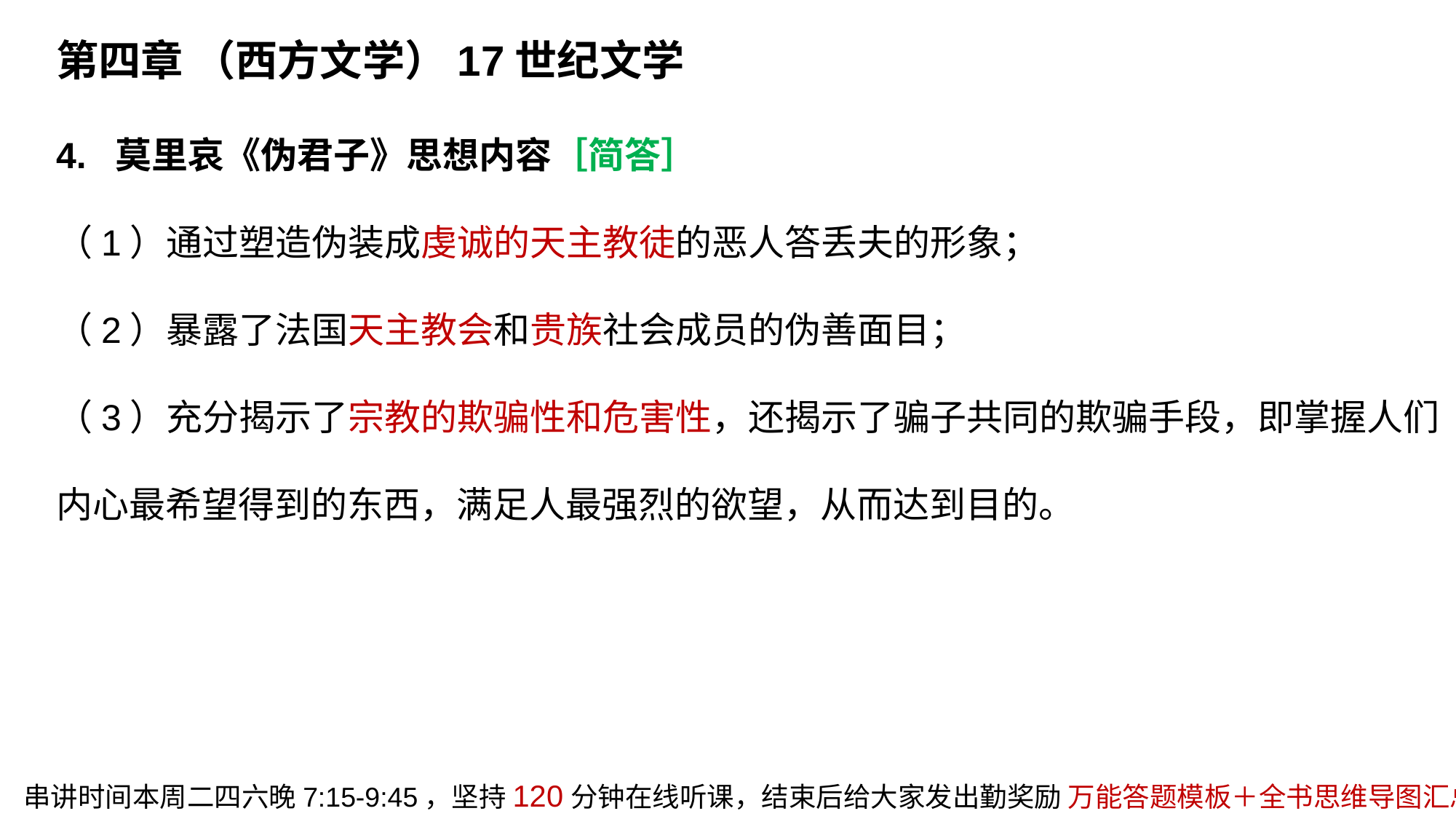

第四章 （西方文学）17世纪文学
4.  莫里哀《伪君子》思想内容［简答］
（1）通过塑造伪装成虔诚的天主教徒的恶人答丢夫的形象；
（2）暴露了法国天主教会和贵族社会成员的伪善面目；
（3）充分揭示了宗教的欺骗性和危害性，还揭示了骗子共同的欺骗手段，即掌握人们内心最希望得到的东西，满足人最强烈的欲望，从而达到目的。